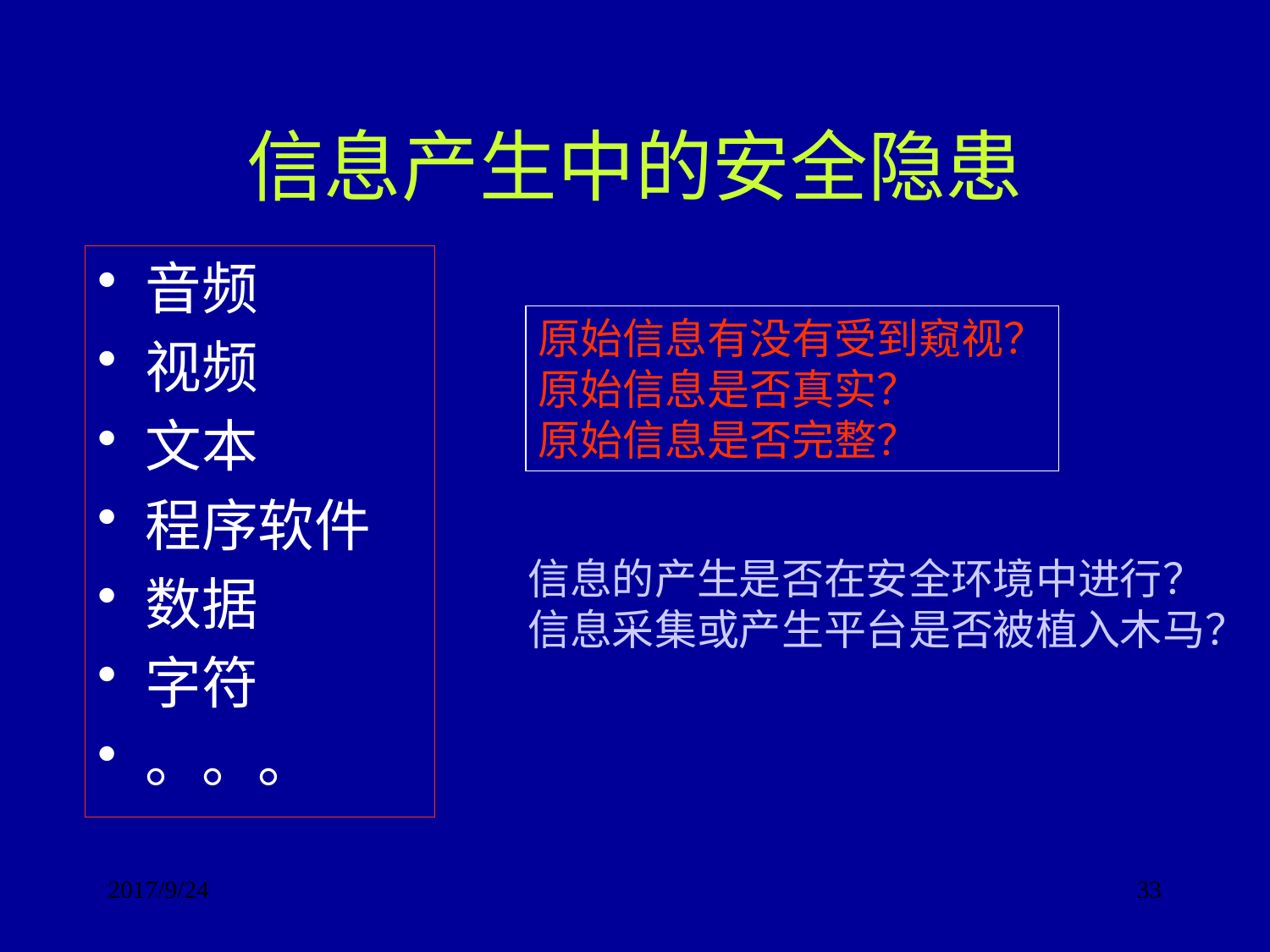

# 信息产生中的安全隐患
音频
视频
文本
程序软件
数据
字符
。。。
原始信息有没有受到窥视？
原始信息是否真实？
原始信息是否完整？
信息的产生是否在安全环境中进行？
信息采集或产生平台是否被植入木马？
2017/9/24
33